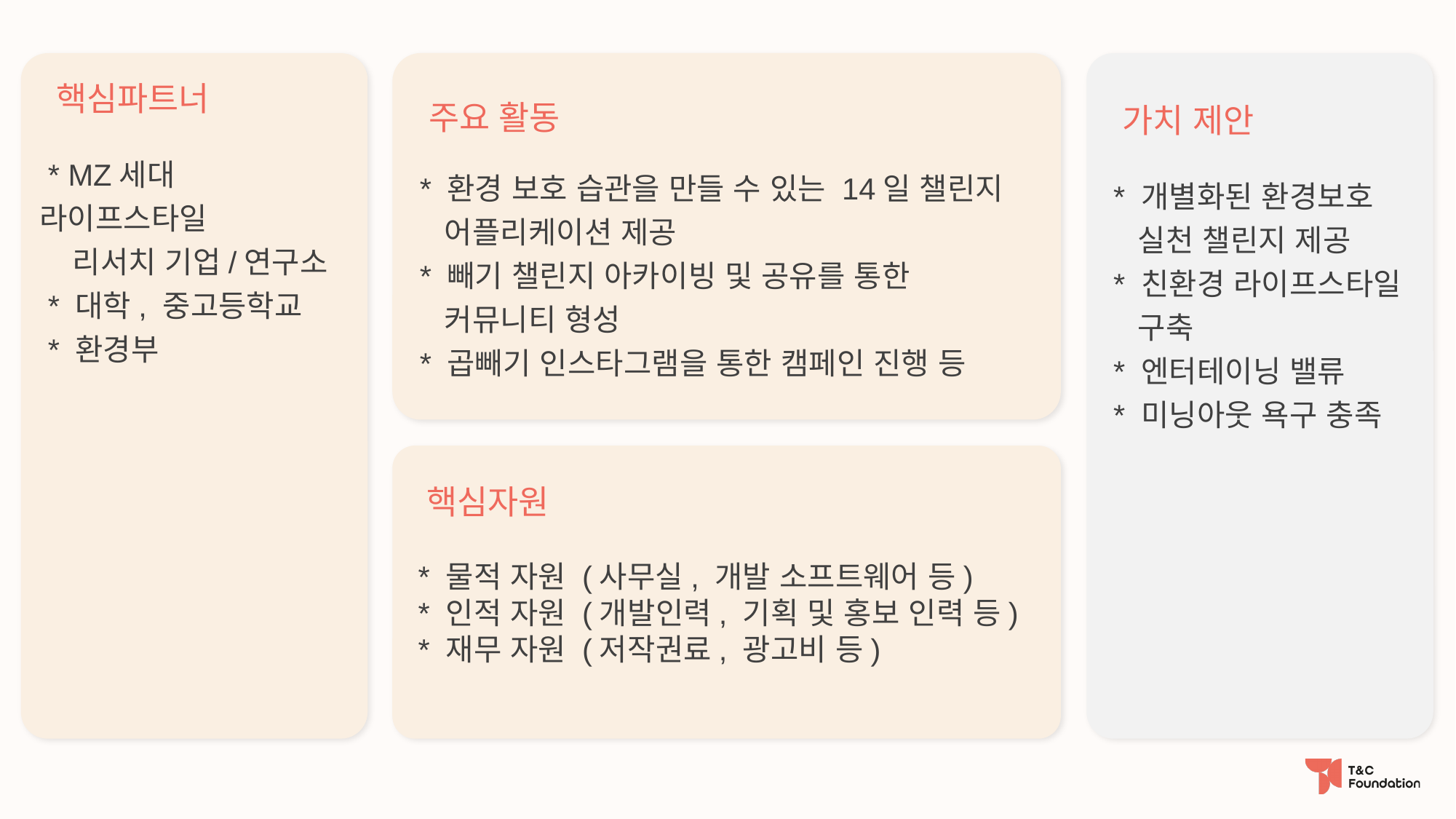

핵심파트너

 * MZ세대 라이프스타일
   리서치 기업/연구소
 * 대학, 중고등학교
 * 환경부

 주요 활동

 * 환경 보호 습관을 만들 수 있는 14일 챌린지
   어플리케이션 제공
 * 빼기 챌린지 아카이빙 및 공유를 통한
   커뮤니티 형성
 * 곱빼기 인스타그램을 통한 캠페인 진행 등

 가치 제안

 * 개별화된 환경보호
   실천 챌린지 제공
 * 친환경 라이프스타일
   구축
 * 엔터테이닝 밸류
 * 미닝아웃 욕구 충족

 핵심자원

 * 물적 자원 (사무실, 개발 소프트웨어 등)
 * 인적 자원 (개발인력, 기획 및 홍보 인력 등)
 * 재무 자원 (저작권료, 광고비 등)